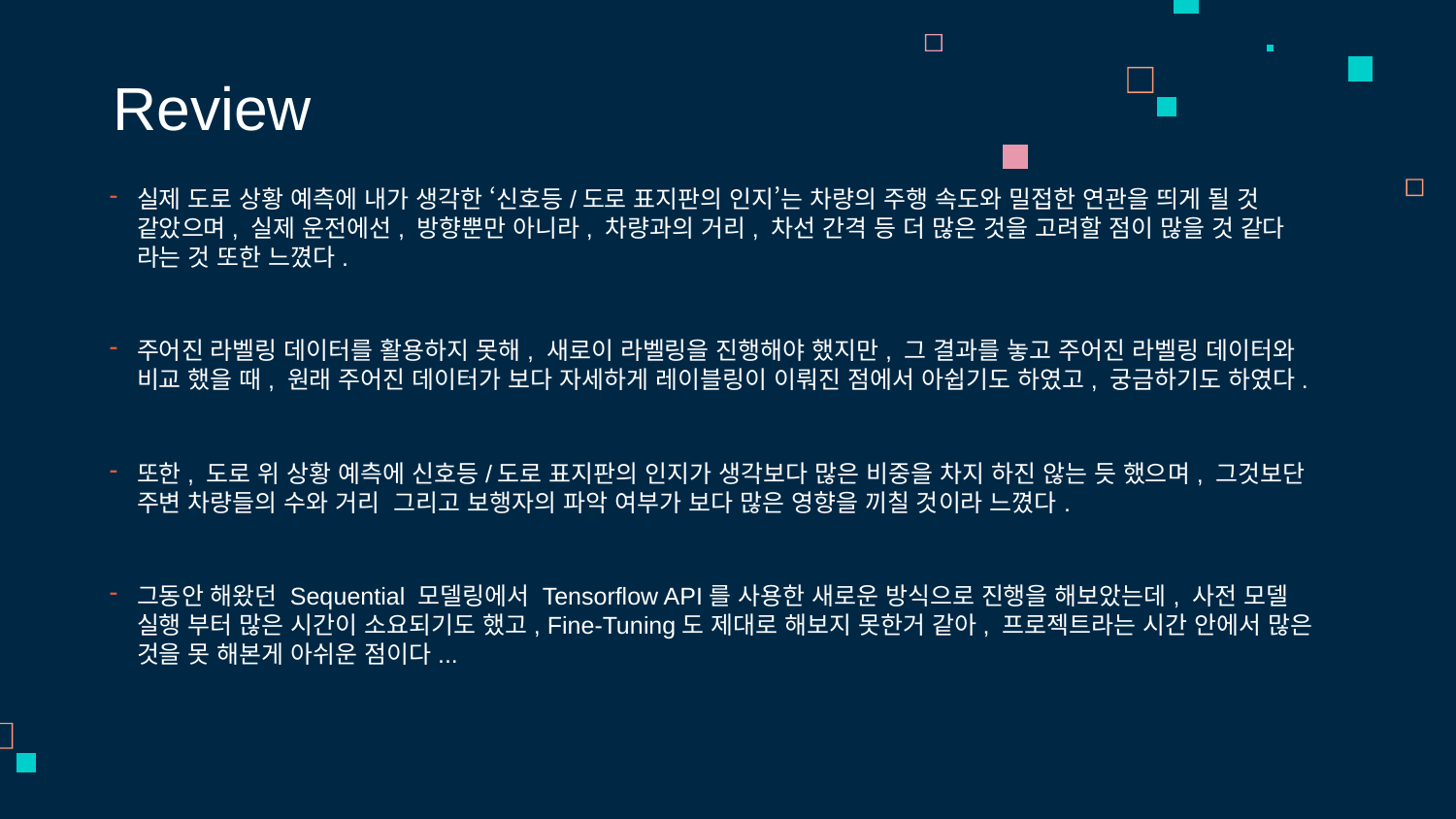

# Review
실제 도로 상황 예측에 내가 생각한 ‘신호등/도로 표지판의 인지’는 차량의 주행 속도와 밀접한 연관을 띄게 될 것
같았으며, 실제 운전에선, 방향뿐만 아니라, 차량과의 거리, 차선 간격 등 더 많은 것을 고려할 점이 많을 것 같다
라는 것 또한 느꼈다.
주어진 라벨링 데이터를 활용하지 못해, 새로이 라벨링을 진행해야 했지만, 그 결과를 놓고 주어진 라벨링 데이터와
비교 했을 때, 원래 주어진 데이터가 보다 자세하게 레이블링이 이뤄진 점에서 아쉽기도 하였고, 궁금하기도 하였다.
또한, 도로 위 상황 예측에 신호등/도로 표지판의 인지가 생각보다 많은 비중을 차지 하진 않는 듯 했으며, 그것보단
주변 차량들의 수와 거리  그리고 보행자의 파악 여부가 보다 많은 영향을 끼칠 것이라 느꼈다.
그동안 해왔던 Sequential 모델링에서 Tensorflow API를 사용한 새로운 방식으로 진행을 해보았는데, 사전 모델 실행 부터 많은 시간이 소요되기도 했고, Fine-Tuning도 제대로 해보지 못한거 같아, 프로젝트라는 시간 안에서 많은 것을 못 해본게 아쉬운 점이다...